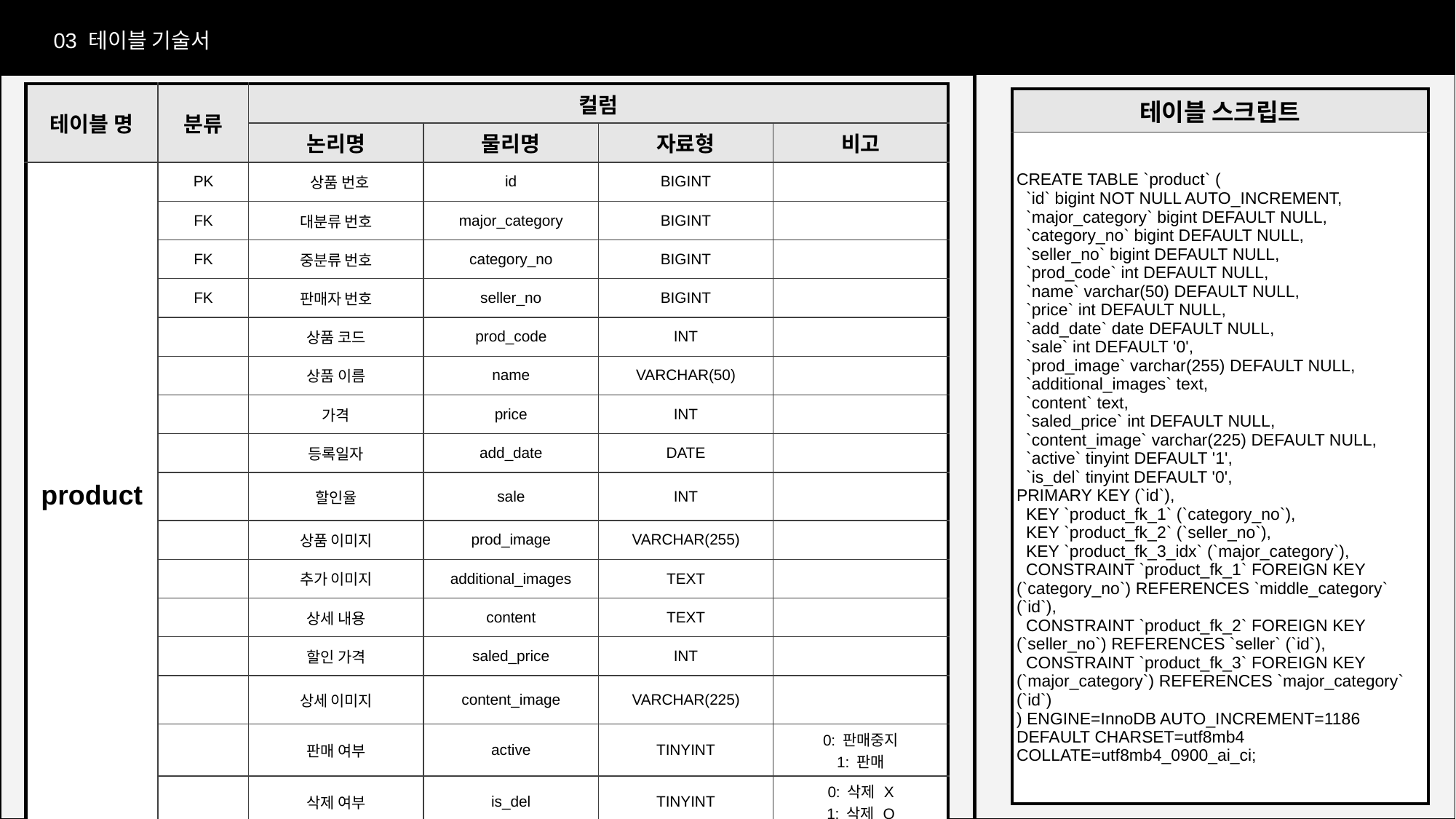

03 테이블 기술서

테이블 기술서
| 테이블 명 | 분류 | 컬럼 |  |  |  |
| --- | --- | --- | --- | --- | --- |
|  |  | 논리명 | 물리명 | 자료형 | 비고 |
| product | PK | 상품 번호 | id | BIGINT |  |
|  | FK | 대분류 번호 | major\_category | BIGINT |  |
|  | FK | 중분류 번호 | category\_no | BIGINT |  |
|  | FK | 판매자 번호 | seller\_no | BIGINT |  |
|  |  | 상품 코드 | prod\_code | INT |  |
|  |  | 상품 이름 | name | VARCHAR(50) |  |
|  |  | 가격 | price | INT |  |
|  |  | 등록일자 | add\_date | DATE |  |
|  |  | 할인율 | sale | INT |  |
|  |  | 상품 이미지 | prod\_image | VARCHAR(255) |  |
|  |  | 추가 이미지 | additional\_images | TEXT |  |
|  |  | 상세 내용 | content | TEXT |  |
|  |  | 할인 가격 | saled\_price | INT |  |
|  |  | 상세 이미지 | content\_image | VARCHAR(225) |  |
|  |  | 판매 여부 | active | TINYINT | 0: 판매중지 1: 판매 |
|  |  | 삭제 여부 | is\_del | TINYINT | 0: 삭제 X 1: 삭제 O |
| 테이블 스크립트 |
| --- |
| CREATE TABLE `product` ( `id` bigint NOT NULL AUTO\_INCREMENT, `major\_category` bigint DEFAULT NULL, `category\_no` bigint DEFAULT NULL, `seller\_no` bigint DEFAULT NULL, `prod\_code` int DEFAULT NULL, `name` varchar(50) DEFAULT NULL, `price` int DEFAULT NULL, `add\_date` date DEFAULT NULL, `sale` int DEFAULT '0', `prod\_image` varchar(255) DEFAULT NULL, `additional\_images` text, `content` text, `saled\_price` int DEFAULT NULL, `content\_image` varchar(225) DEFAULT NULL, `active` tinyint DEFAULT '1', `is\_del` tinyint DEFAULT '0', PRIMARY KEY (`id`), KEY `product\_fk\_1` (`category\_no`), KEY `product\_fk\_2` (`seller\_no`), KEY `product\_fk\_3\_idx` (`major\_category`), CONSTRAINT `product\_fk\_1` FOREIGN KEY (`category\_no`) REFERENCES `middle\_category` (`id`), CONSTRAINT `product\_fk\_2` FOREIGN KEY (`seller\_no`) REFERENCES `seller` (`id`), CONSTRAINT `product\_fk\_3` FOREIGN KEY (`major\_category`) REFERENCES `major\_category` (`id`) ) ENGINE=InnoDB AUTO\_INCREMENT=1186 DEFAULT CHARSET=utf8mb4 COLLATE=utf8mb4\_0900\_ai\_ci; |